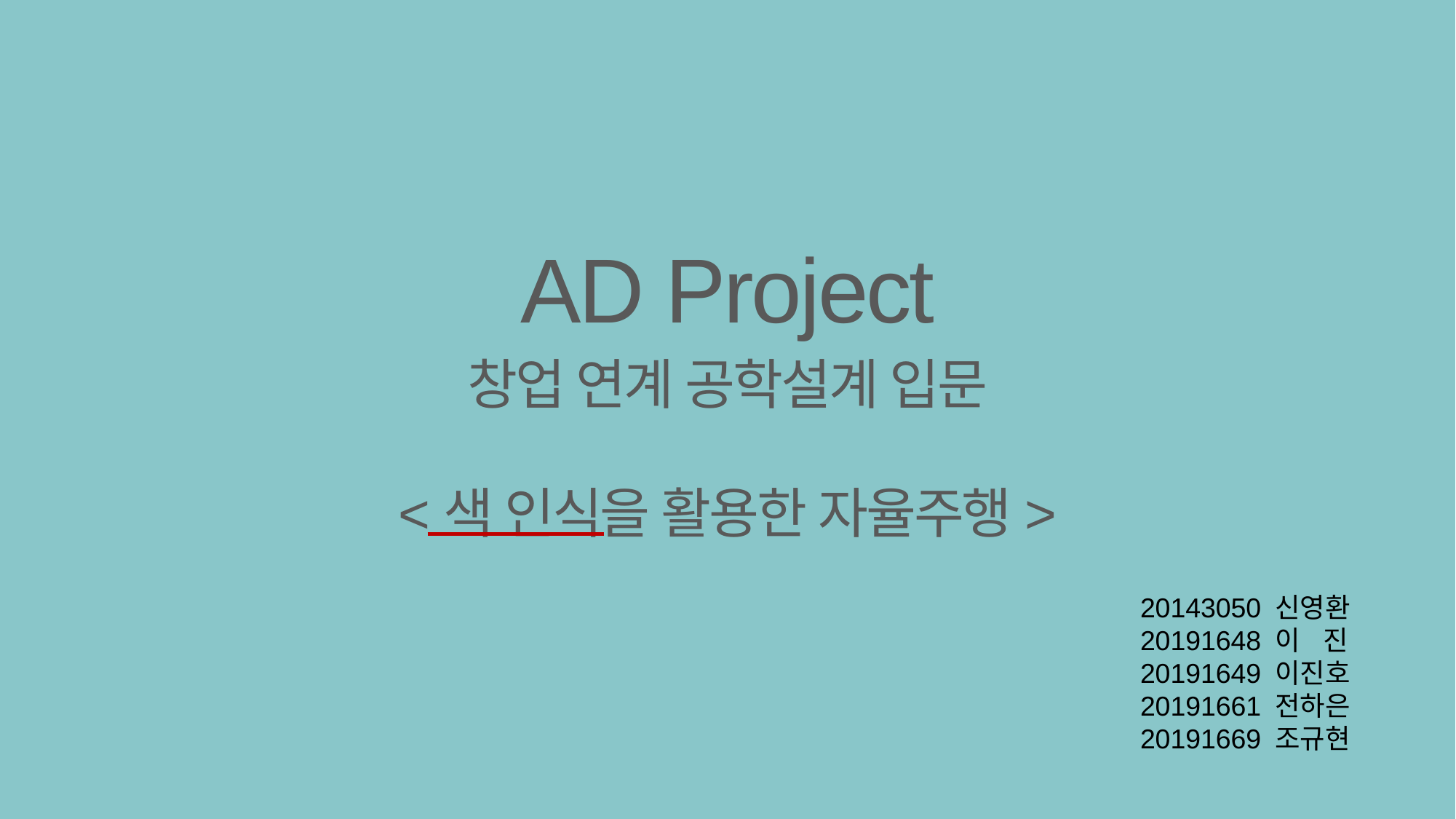

AD Project
창업 연계 공학설계 입문
<색 인식을 활용한 자율주행>
20143050 신영환
20191648 이   진
20191649 이진호
20191661 전하은
20191669 조규현